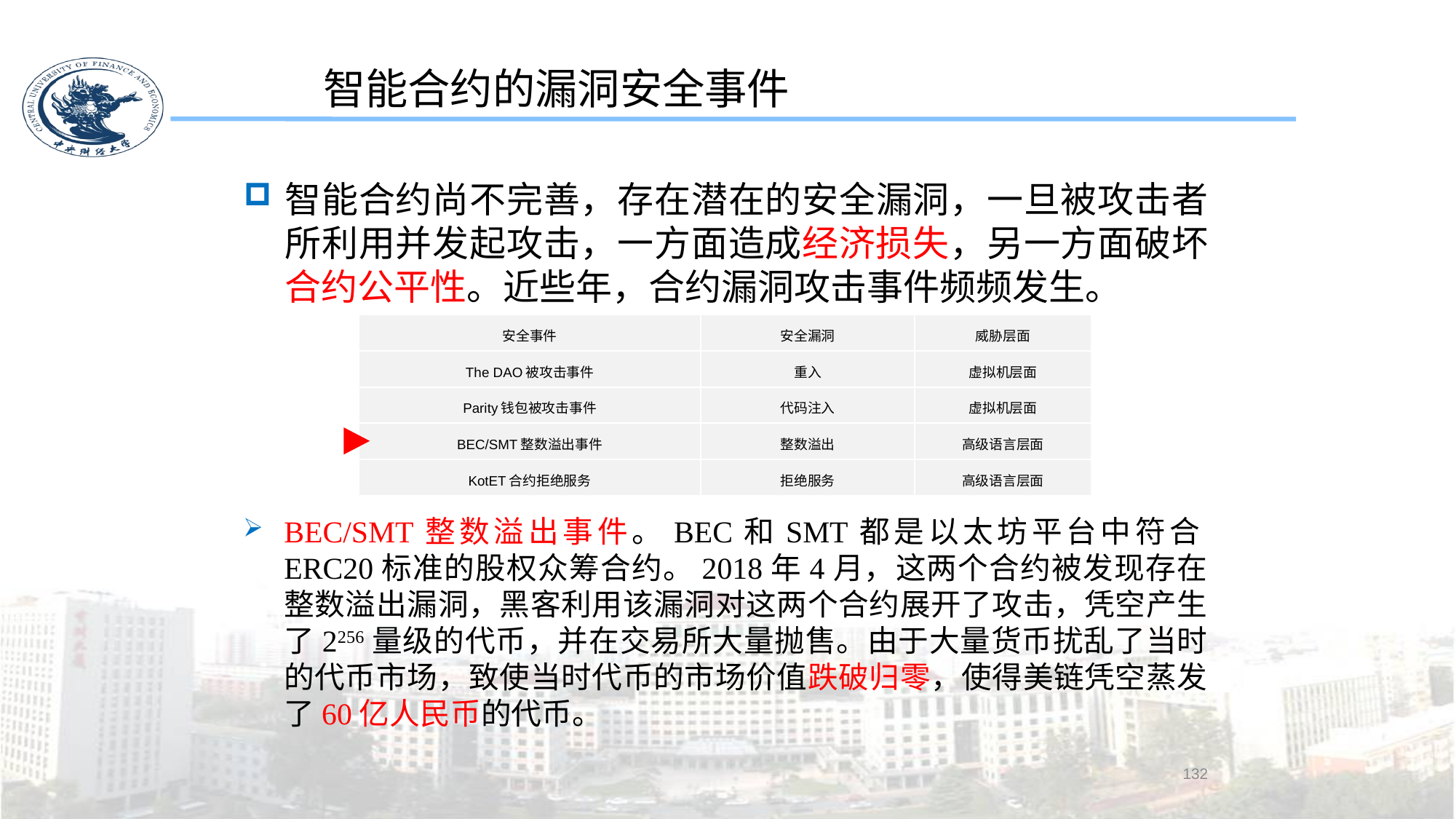

智能合约的漏洞安全事件
智能合约尚不完善，存在潜在的安全漏洞，一旦被攻击者所利用并发起攻击，一方面造成经济损失，另一方面破坏合约公平性。近些年，合约漏洞攻击事件频频发生。
| 安全事件 | 安全漏洞 | 威胁层面 |
| --- | --- | --- |
| The DAO被攻击事件 | 重入 | 虚拟机层面 |
| Parity钱包被攻击事件 | 代码注入 | 虚拟机层面 |
| BEC/SMT整数溢出事件 | 整数溢出 | 高级语言层面 |
| KotET合约拒绝服务 | 拒绝服务 | 高级语言层面 |

BEC/SMT整数溢出事件。BEC和SMT都是以太坊平台中符合ERC20标准的股权众筹合约。2018年4月，这两个合约被发现存在整数溢出漏洞，黑客利用该漏洞对这两个合约展开了攻击，凭空产生了2256量级的代币，并在交易所大量抛售。由于大量货币扰乱了当时的代币市场，致使当时代币的市场价值跌破归零，使得美链凭空蒸发了60亿人民币的代币。
132